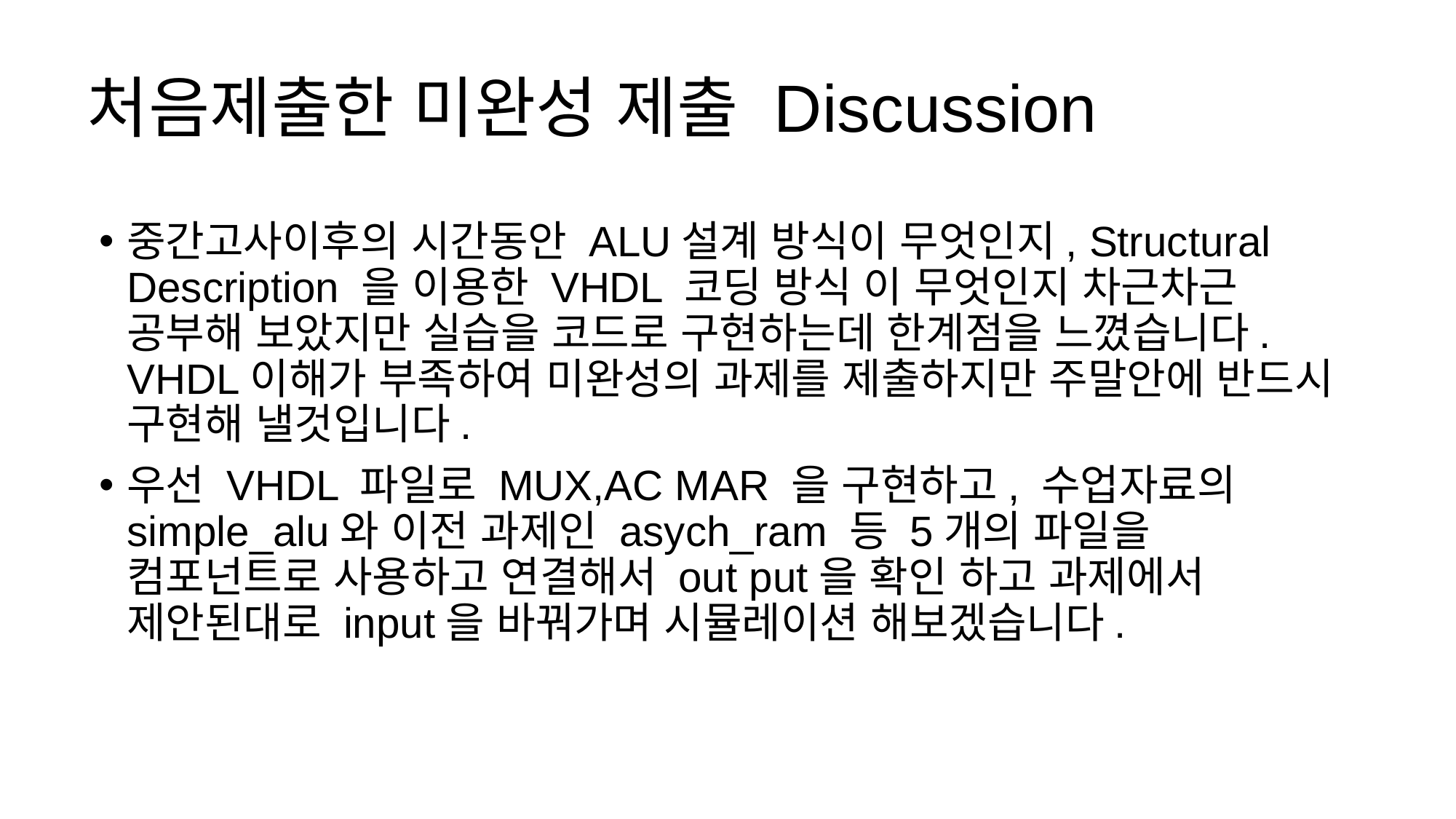

# 처음제출한 미완성 제출 Discussion
중간고사이후의 시간동안 ALU설계 방식이 무엇인지, Structural Description 을 이용한 VHDL 코딩 방식 이 무엇인지 차근차근 공부해 보았지만 실습을 코드로 구현하는데 한계점을 느꼈습니다. VHDL이해가 부족하여 미완성의 과제를 제출하지만 주말안에 반드시 구현해 낼것입니다.
우선 VHDL 파일로 MUX,AC MAR 을 구현하고, 수업자료의 simple_alu와 이전 과제인 asych_ram 등 5개의 파일을 컴포넌트로 사용하고 연결해서 out put을 확인 하고 과제에서 제안된대로 input을 바꿔가며 시뮬레이션 해보겠습니다.